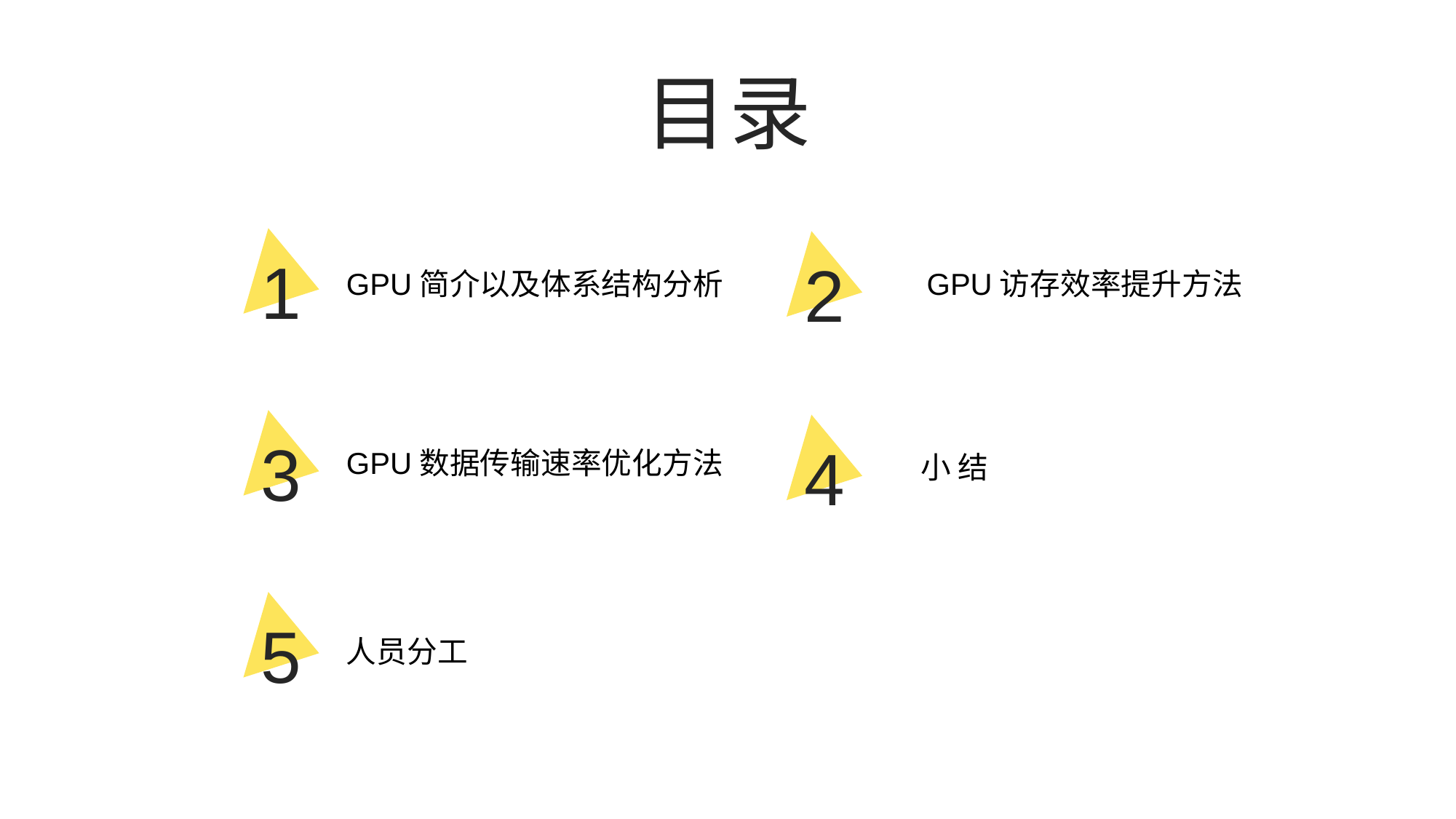

目录
1
2

GPU简介以及体系结构分析
GPU访存效率提升方法
3
4

GPU数据传输速率优化方法
小 结
5

人员分工